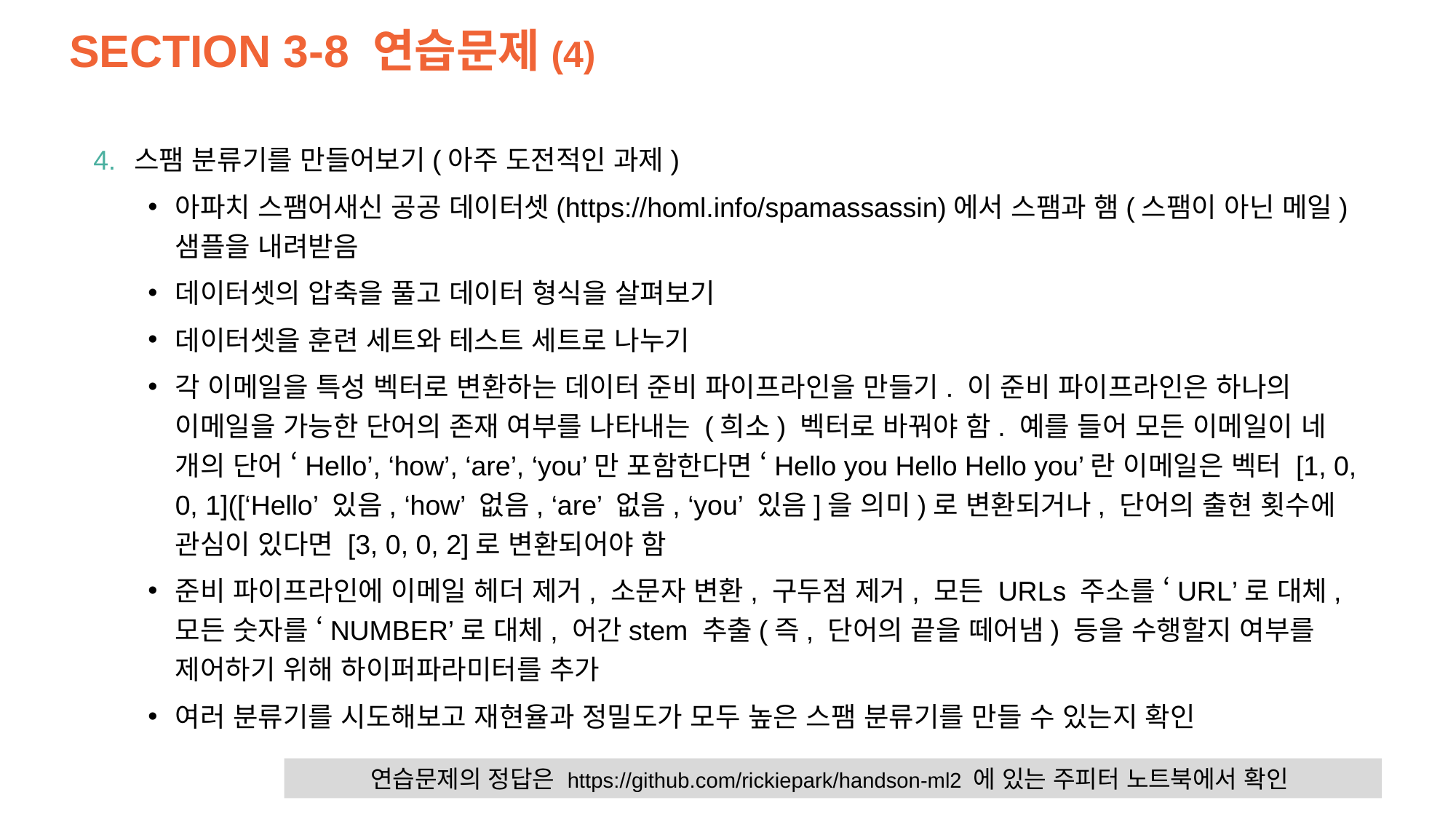

# SECTION 3-8 연습문제(4)
스팸 분류기를 만들어보기(아주 도전적인 과제)
아파치 스팸어새신 공공 데이터셋(https://homl.info/spamassassin)에서 스팸과 햄(스팸이 아닌 메일) 샘플을 내려받음
데이터셋의 압축을 풀고 데이터 형식을 살펴보기
데이터셋을 훈련 세트와 테스트 세트로 나누기
각 이메일을 특성 벡터로 변환하는 데이터 준비 파이프라인을 만들기. 이 준비 파이프라인은 하나의 이메일을 가능한 단어의 존재 여부를 나타내는 (희소) 벡터로 바꿔야 함. 예를 들어 모든 이메일이 네 개의 단어 ‘Hello’, ‘how’, ‘are’, ‘you’만 포함한다면 ‘Hello you Hello Hello you’란 이메일은 벡터 [1, 0, 0, 1]([‘Hello’ 있음, ‘how’ 없음, ‘are’ 없음, ‘you’ 있음]을 의미)로 변환되거나, 단어의 출현 횟수에 관심이 있다면 [3, 0, 0, 2]로 변환되어야 함
준비 파이프라인에 이메일 헤더 제거, 소문자 변환, 구두점 제거, 모든 URLs 주소를 ‘URL’로 대체, 모든 숫자를 ‘NUMBER’로 대체, 어간stem 추출(즉, 단어의 끝을 떼어냄) 등을 수행할지 여부를 제어하기 위해 하이퍼파라미터를 추가
여러 분류기를 시도해보고 재현율과 정밀도가 모두 높은 스팸 분류기를 만들 수 있는지 확인
연습문제의 정답은 https://github.com/rickiepark/handson-ml2 에 있는 주피터 노트북에서 확인
28